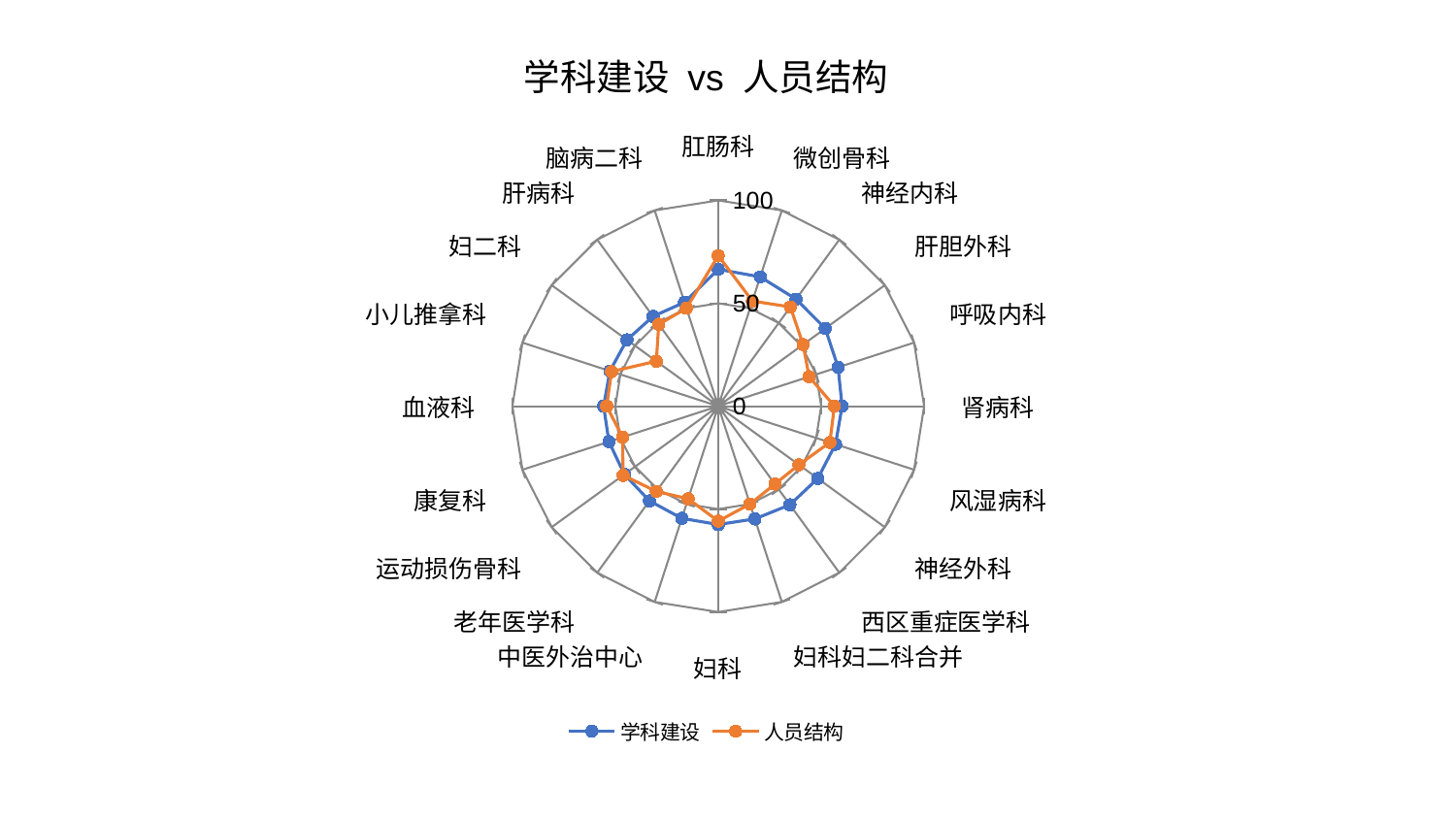

### Chart: 学科建设 vs 人员结构

| Category | 学科建设 | 人员结构 |
|---|---|---|
| 肛肠科 | 66.52963282865501 | 73.16209488646255 |
| 微创骨科 | 66.06429905200193 | 53.71186318903082 |
| 神经内科 | 64.30762968693939 | 59.6015833141151 |
| 肝胆外科 | 64.25868642607816 | 50.95703732709713 |
| 呼吸内科 | 61.20243356534295 | 46.4015894796873 |
| 肾病科 | 60.173126656446414 | 56.41220708142126 |
| 风湿病科 | 59.90049396216993 | 57.01987595311706 |
| 神经外科 | 59.76354882560624 | 48.41388659465555 |
| 西区重症医学科 | 59.23483318671089 | 46.804851780680835 |
| 妇科妇二科合并 | 57.59469138118501 | 49.97767686858323 |
| 妇科 | 57.50085554554083 | 55.85368341635766 |
| 中医外治中心 | 57.304224543835325 | 47.33077320652721 |
| 老年医学科 | 56.86191611924647 | 51.195971803373034 |
| 运动损伤骨科 | 56.391624051313684 | 57.1562961830663 |
| 康复科 | 55.84016679036681 | 48.87646263273584 |
| 血液科 | 55.68854823453013 | 54.21810973411233 |
| 小儿推拿科 | 55.347838941753935 | 54.50032797498423 |
| 妇二科 | 54.83416646686501 | 37.18639548092073 |
| 肝病科 | 53.941975426284316 | 49.17131753599982 |
| 脑病二科 | 53.099049666836706 | 50.052933613243916 |
17